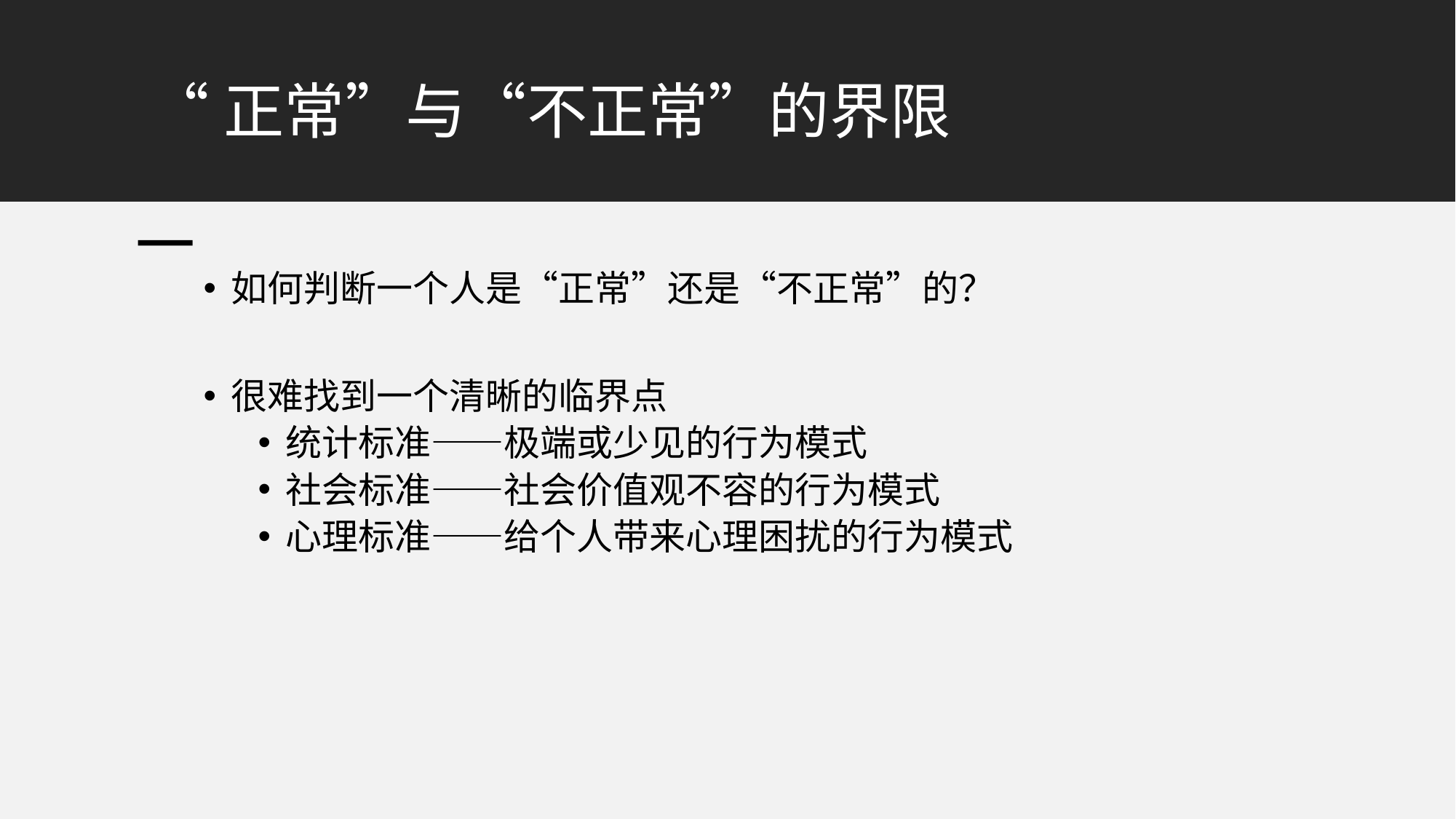

# “正常”与“不正常”的界限

如何判断一个人是“正常”还是“不正常”的？

很难找到一个清晰的临界点
统计标准——极端或少见的行为模式
社会标准——社会价值观不容的行为模式
心理标准——给个人带来心理困扰的行为模式